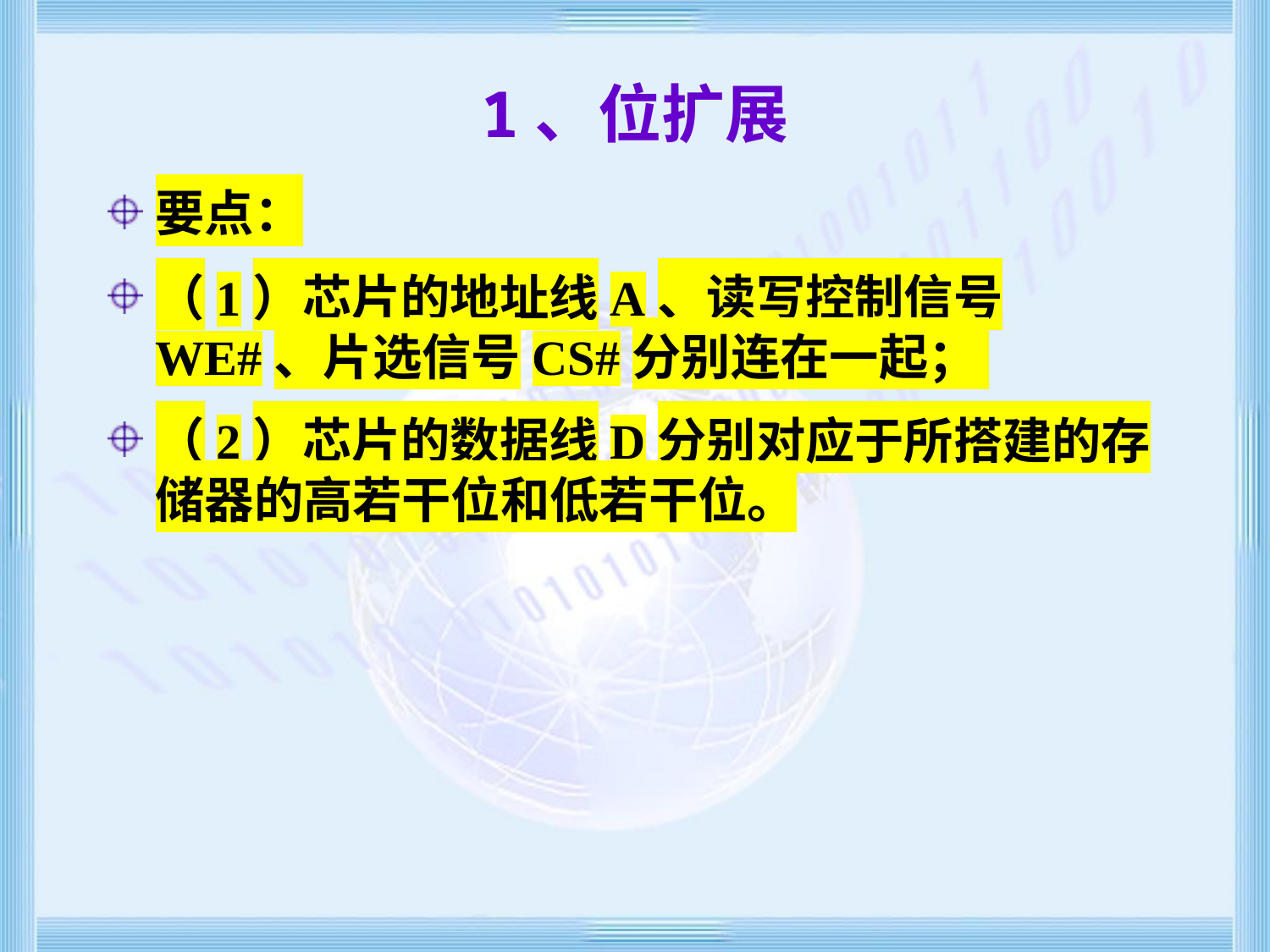

# 1、位扩展
要点：
（1）芯片的地址线A、读写控制信号WE#、片选信号CS#分别连在一起；
（2）芯片的数据线D分别对应于所搭建的存储器的高若干位和低若干位。
86